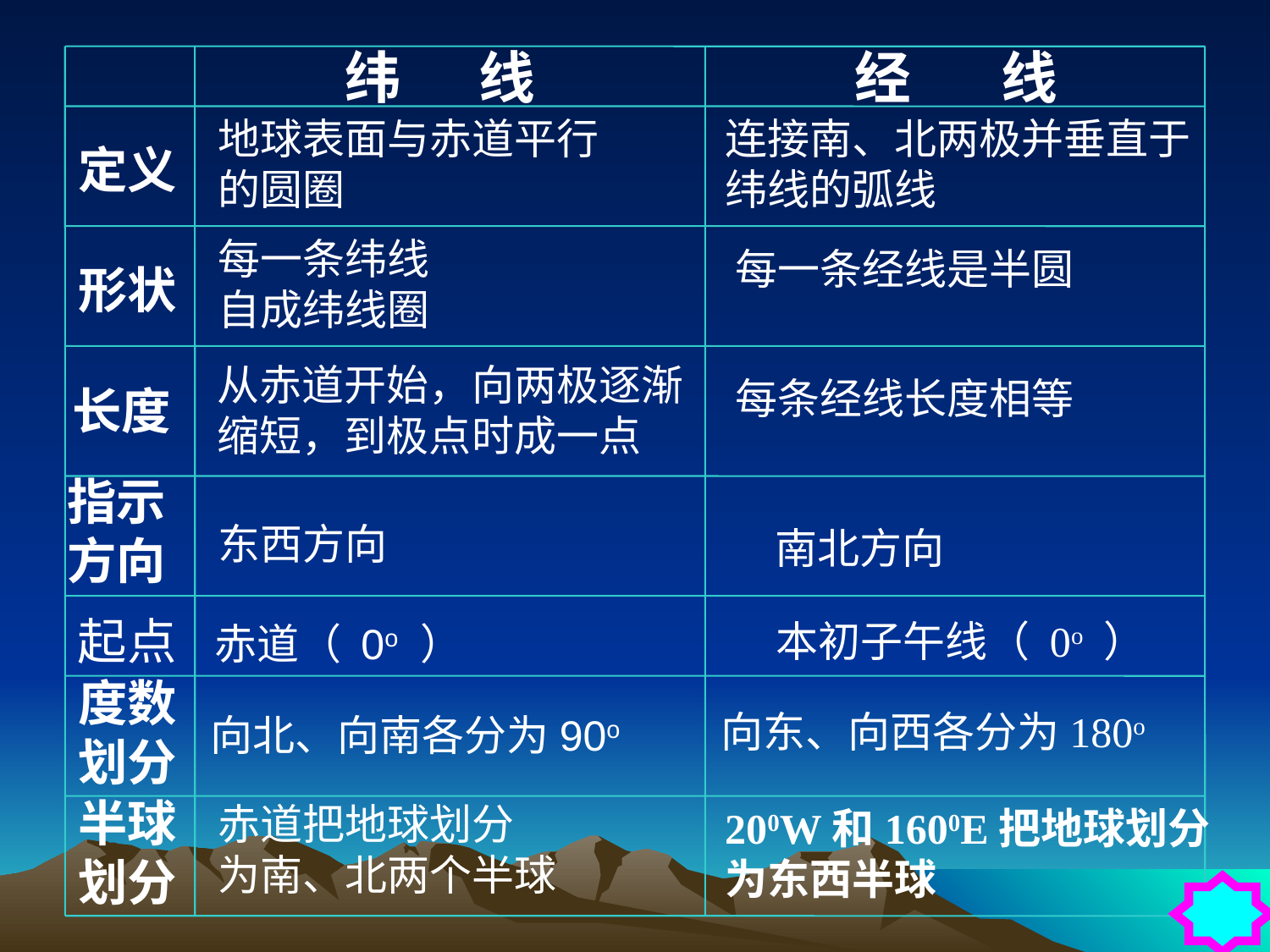

纬      线
经       线

地球表面与赤道平行
的圆圈
连接南、北两极并垂直于
纬线的弧线
定义

每一条纬线
自成纬线圈
每一条经线是半圆
形状

从赤道开始，向两极逐渐
缩短，到极点时成一点
每条经线长度相等
长度
指示
方向

东西方向
南北方向

起点
本初子午线（ 0o ）
赤道（ 0o ）
度数
划分

向东、向西各分为180o

向北、向南各分为90o
半球
划分
赤道把地球划分
为南、北两个半球

200W和1600E把地球划分
为东西半球